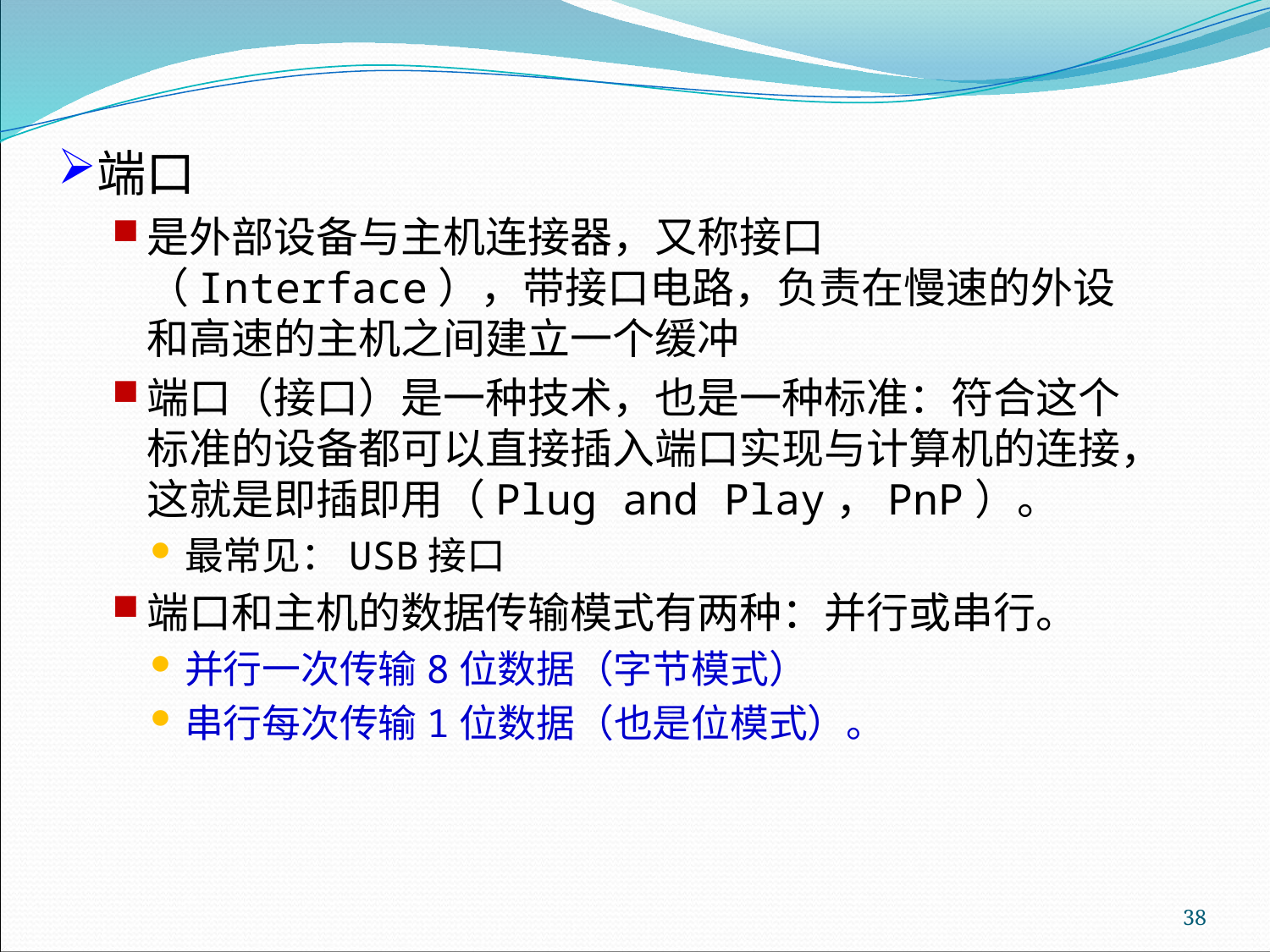

端口
是外部设备与主机连接器，又称接口（Interface），带接口电路，负责在慢速的外设和高速的主机之间建立一个缓冲
端口（接口）是一种技术，也是一种标准：符合这个标准的设备都可以直接插入端口实现与计算机的连接，这就是即插即用（Plug and Play，PnP）。
最常见：USB接口
端口和主机的数据传输模式有两种：并行或串行。
并行一次传输8位数据（字节模式）
串行每次传输1位数据（也是位模式）。
38